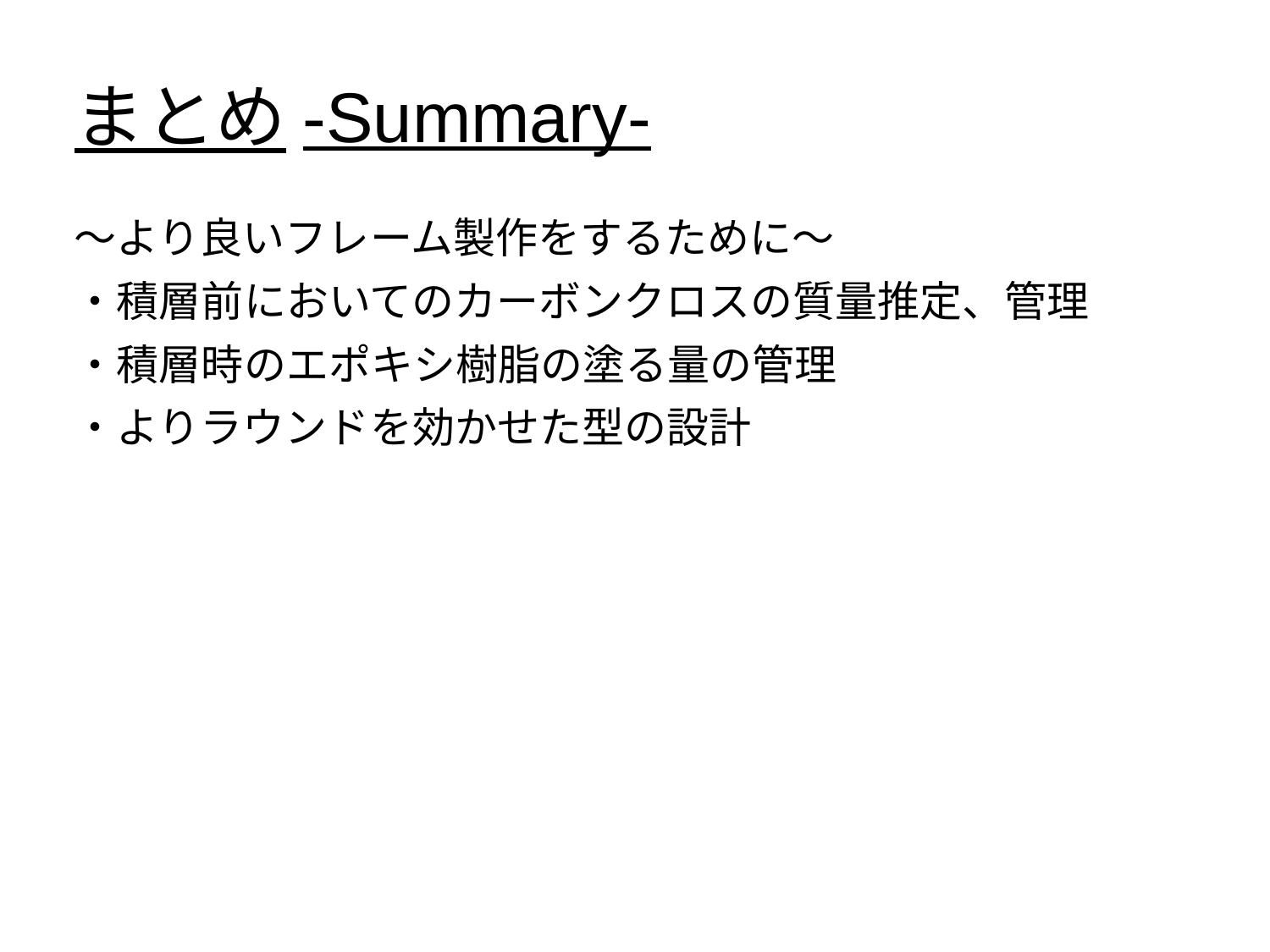

# まとめ-Summary-
～より良いフレーム製作をするために～
・積層前においてのカーボンクロスの質量推定、管理
・積層時のエポキシ樹脂の塗る量の管理
・よりラウンドを効かせた型の設計